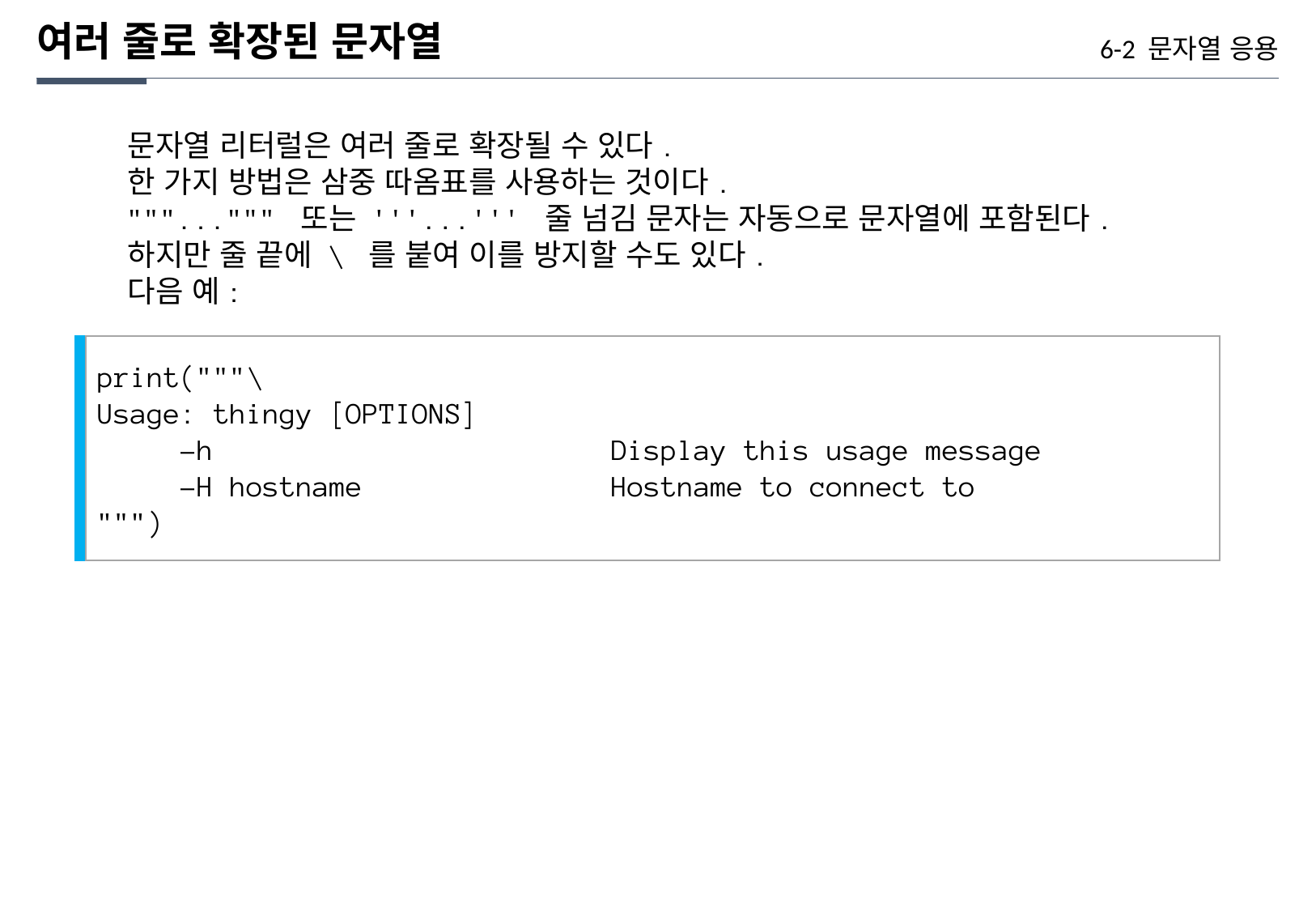

여러 줄로 확장된 문자열
6-2 문자열 응용
문자열 리터럴은 여러 줄로 확장될 수 있다.
한 가지 방법은 삼중 따옴표를 사용하는 것이다.
"""...""" 또는 '''...''' 줄 넘김 문자는 자동으로 문자열에 포함된다.
하지만 줄 끝에 \ 를 붙여 이를 방지할 수도 있다.
다음 예:

print("""\
Usage: thingy [OPTIONS]
     -h                        Display this usage message
     -H hostname               Hostname to connect to
""")